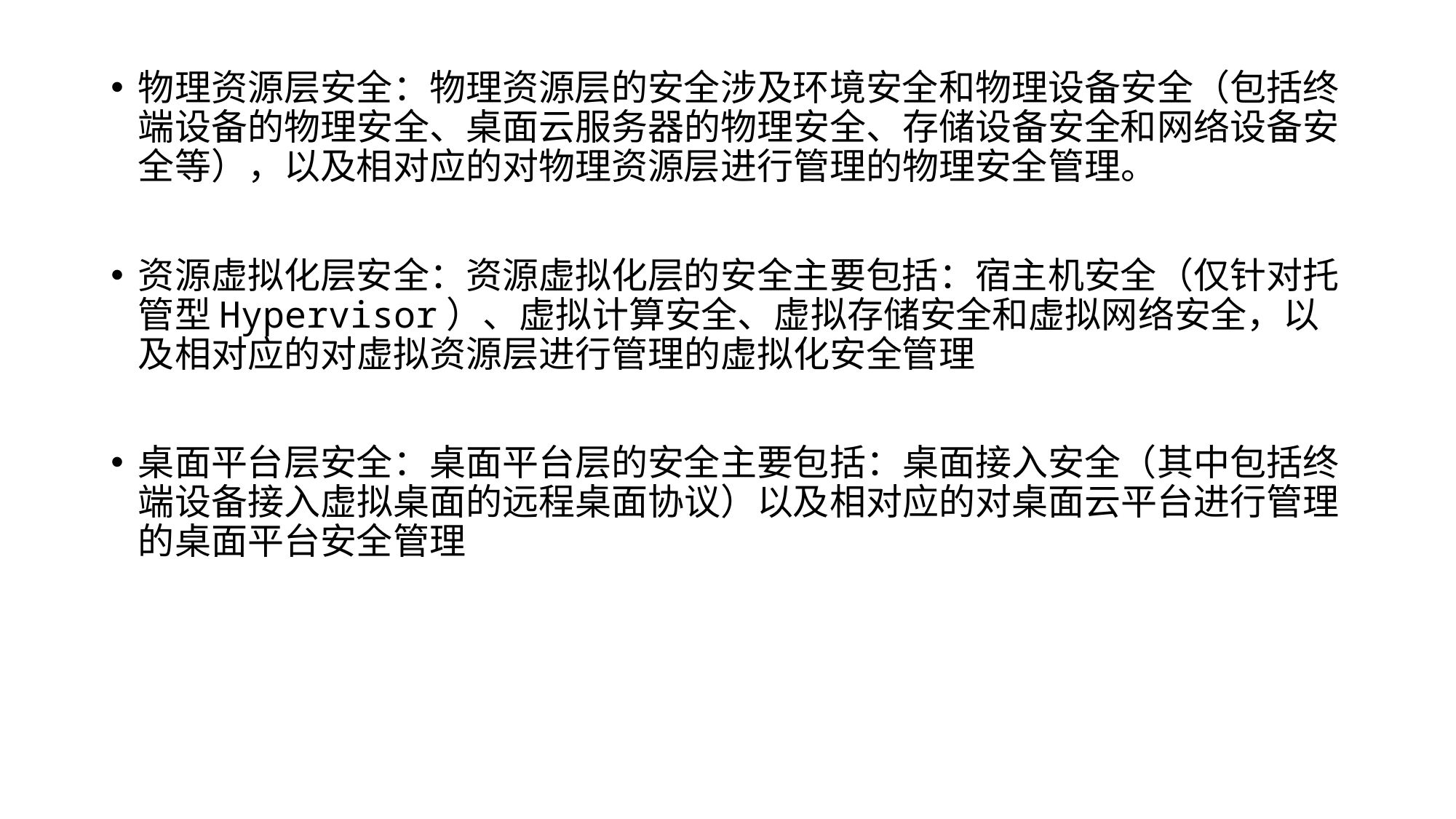

物理资源层安全：物理资源层的安全涉及环境安全和物理设备安全（包括终端设备的物理安全、桌面云服务器的物理安全、存储设备安全和网络设备安全等），以及相对应的对物理资源层进行管理的物理安全管理。

资源虚拟化层安全：资源虚拟化层的安全主要包括：宿主机安全（仅针对托管型Hypervisor）、虚拟计算安全、虚拟存储安全和虚拟网络安全，以及相对应的对虚拟资源层进行管理的虚拟化安全管理

桌面平台层安全：桌面平台层的安全主要包括：桌面接入安全（其中包括终端设备接入虚拟桌面的远程桌面协议）以及相对应的对桌面云平台进行管理的桌面平台安全管理